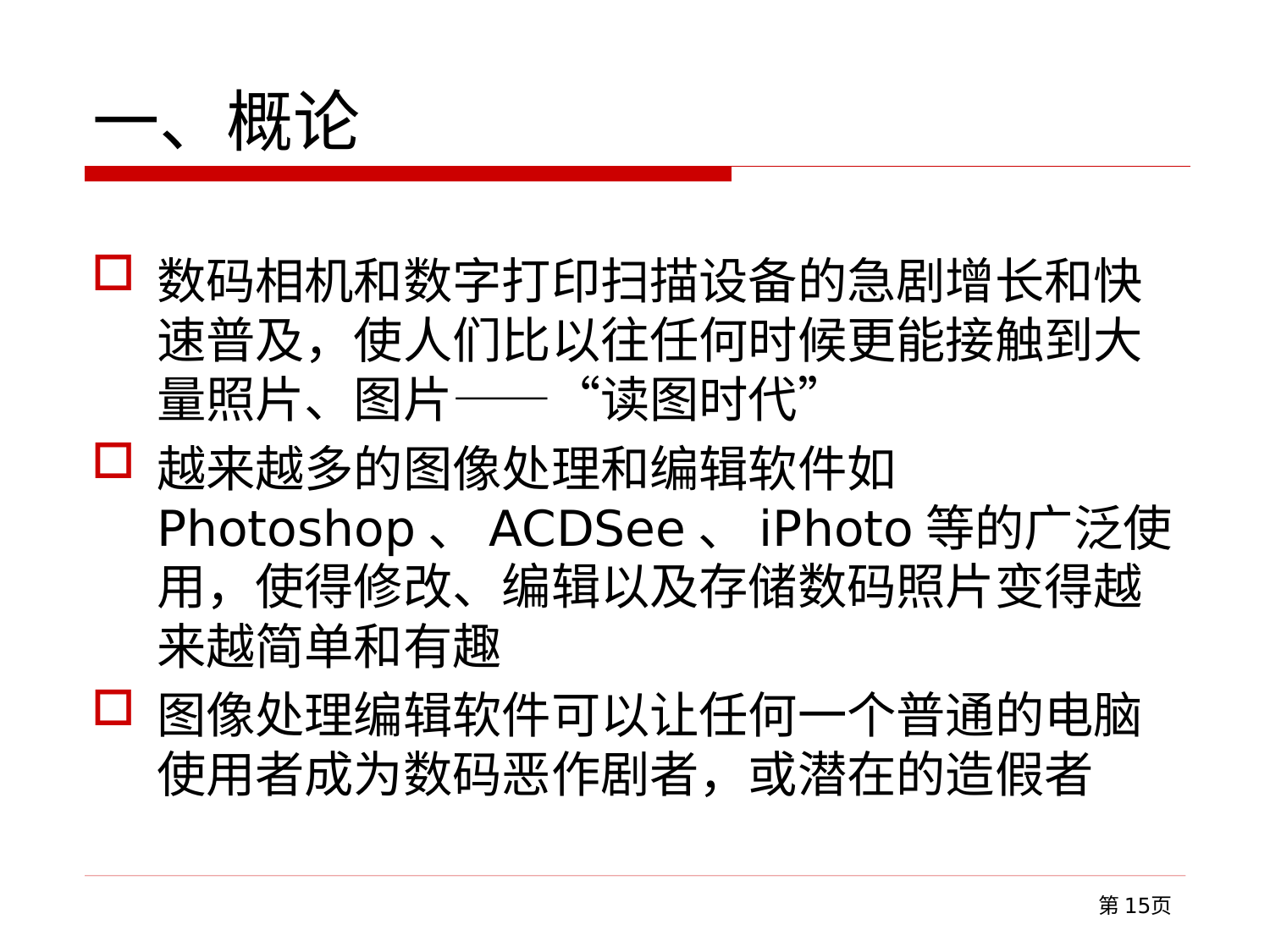

# 一、概论
数码相机和数字打印扫描设备的急剧增长和快速普及，使人们比以往任何时候更能接触到大量照片、图片——“读图时代”
越来越多的图像处理和编辑软件如Photoshop、ACDSee、iPhoto等的广泛使用，使得修改、编辑以及存储数码照片变得越来越简单和有趣
图像处理编辑软件可以让任何一个普通的电脑使用者成为数码恶作剧者，或潜在的造假者
15